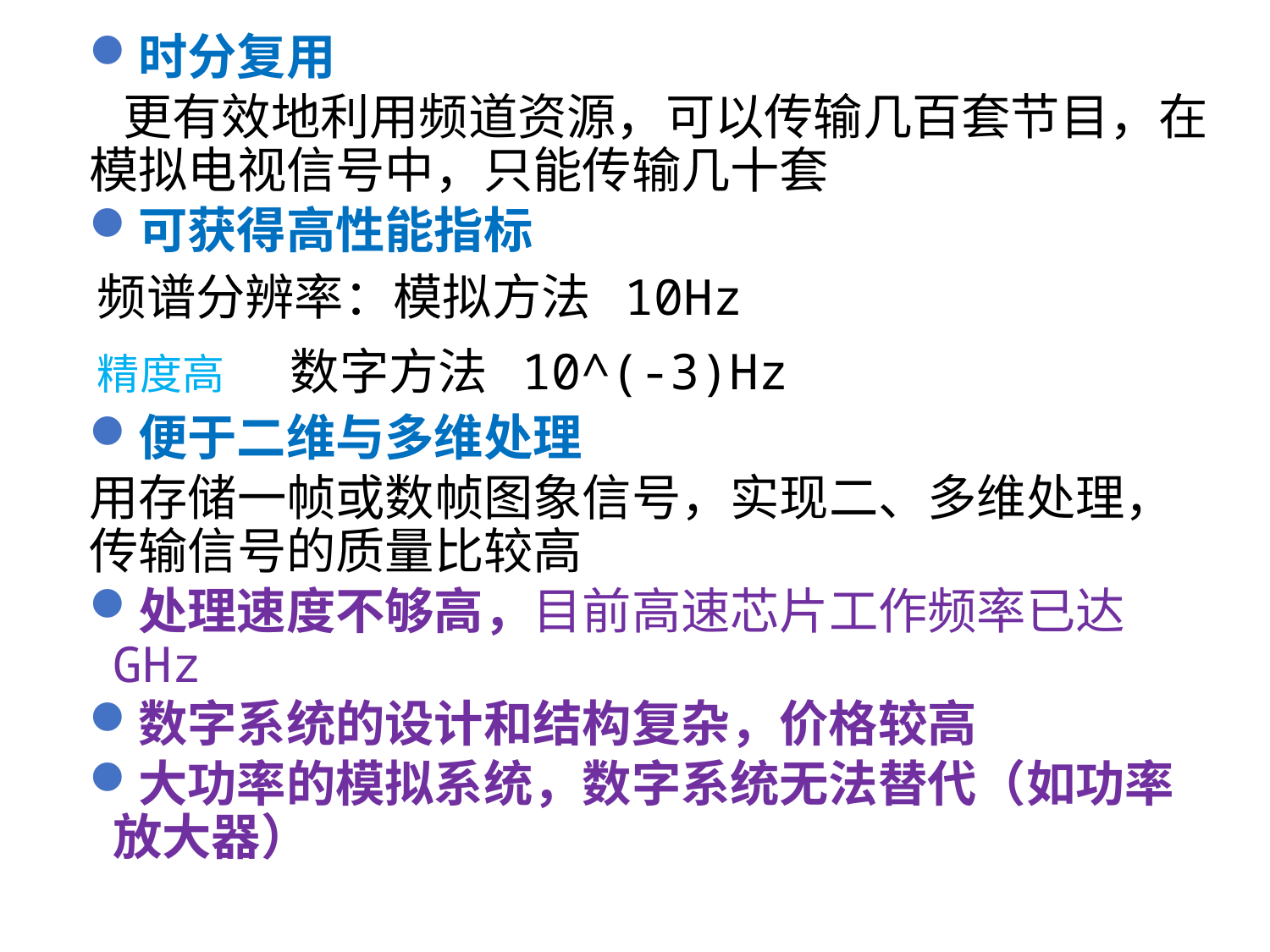

时分复用
  更有效地利用频道资源，可以传输几百套节目，在模拟电视信号中，只能传输几十套
可获得高性能指标
    频谱分辨率：模拟方法  10Hz
    精度高      数字方法  10^(-3)Hz
便于二维与多维处理
用存储一帧或数帧图象信号，实现二、多维处理，传输信号的质量比较高
处理速度不够高，目前高速芯片工作频率已达GHz
数字系统的设计和结构复杂，价格较高
大功率的模拟系统，数字系统无法替代（如功率放大器）